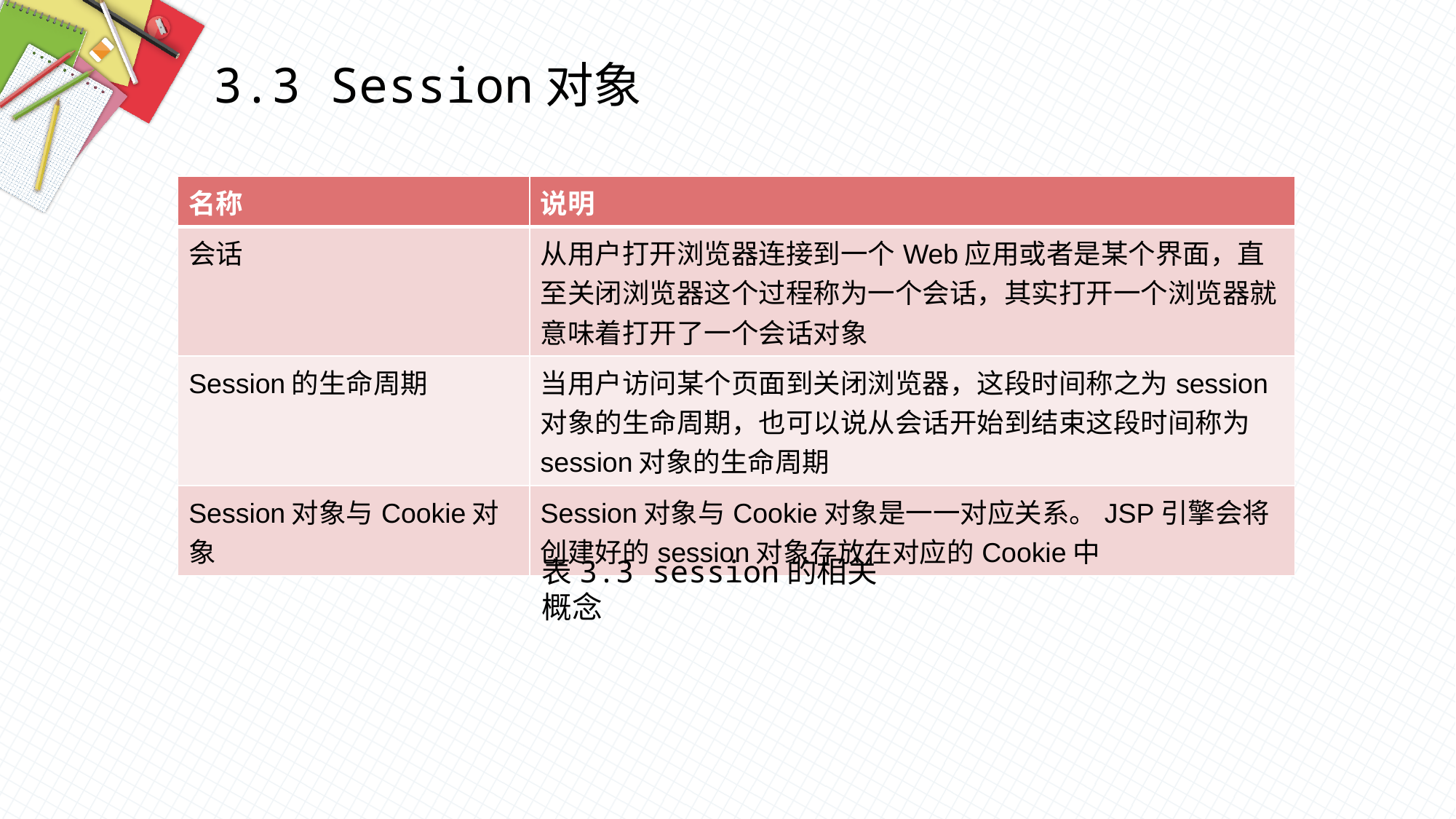

3.3 Session对象
| 名称 | 说明 |
| --- | --- |
| 会话 | 从用户打开浏览器连接到一个Web应用或者是某个界面，直至关闭浏览器这个过程称为一个会话，其实打开一个浏览器就意味着打开了一个会话对象 |
| Session的生命周期 | 当用户访问某个页面到关闭浏览器，这段时间称之为session对象的生命周期，也可以说从会话开始到结束这段时间称为session对象的生命周期 |
| Session对象与Cookie对象 | Session对象与Cookie对象是一一对应关系。JSP引擎会将创建好的session对象存放在对应的Cookie中 |
表3.3 session的相关概念